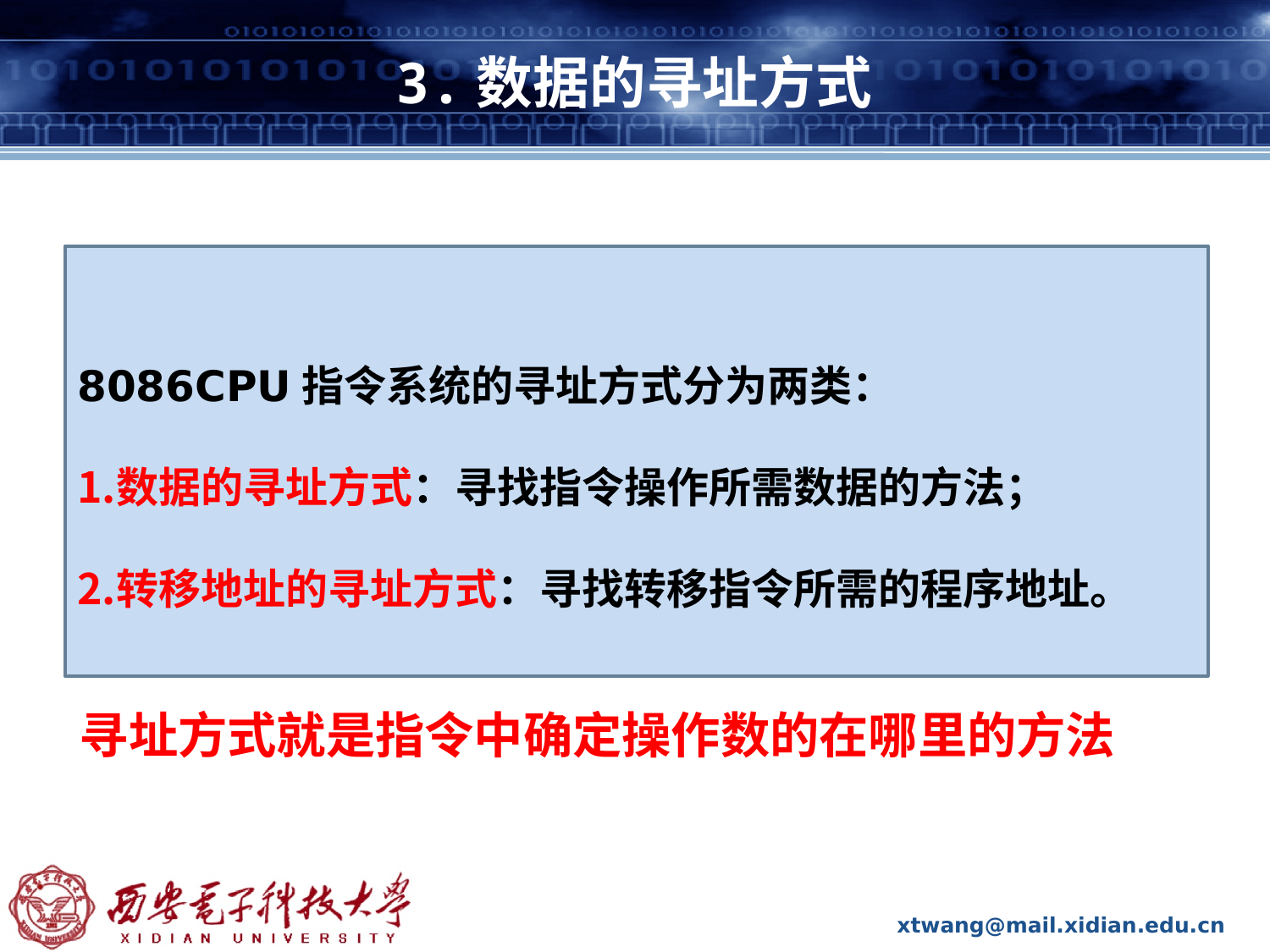

# 3.数据的寻址方式
8086CPU指令系统的寻址方式分为两类：
数据的寻址方式：寻找指令操作所需数据的方法；
转移地址的寻址方式：寻找转移指令所需的程序地址。
寻址方式就是指令中确定操作数的在哪里的方法